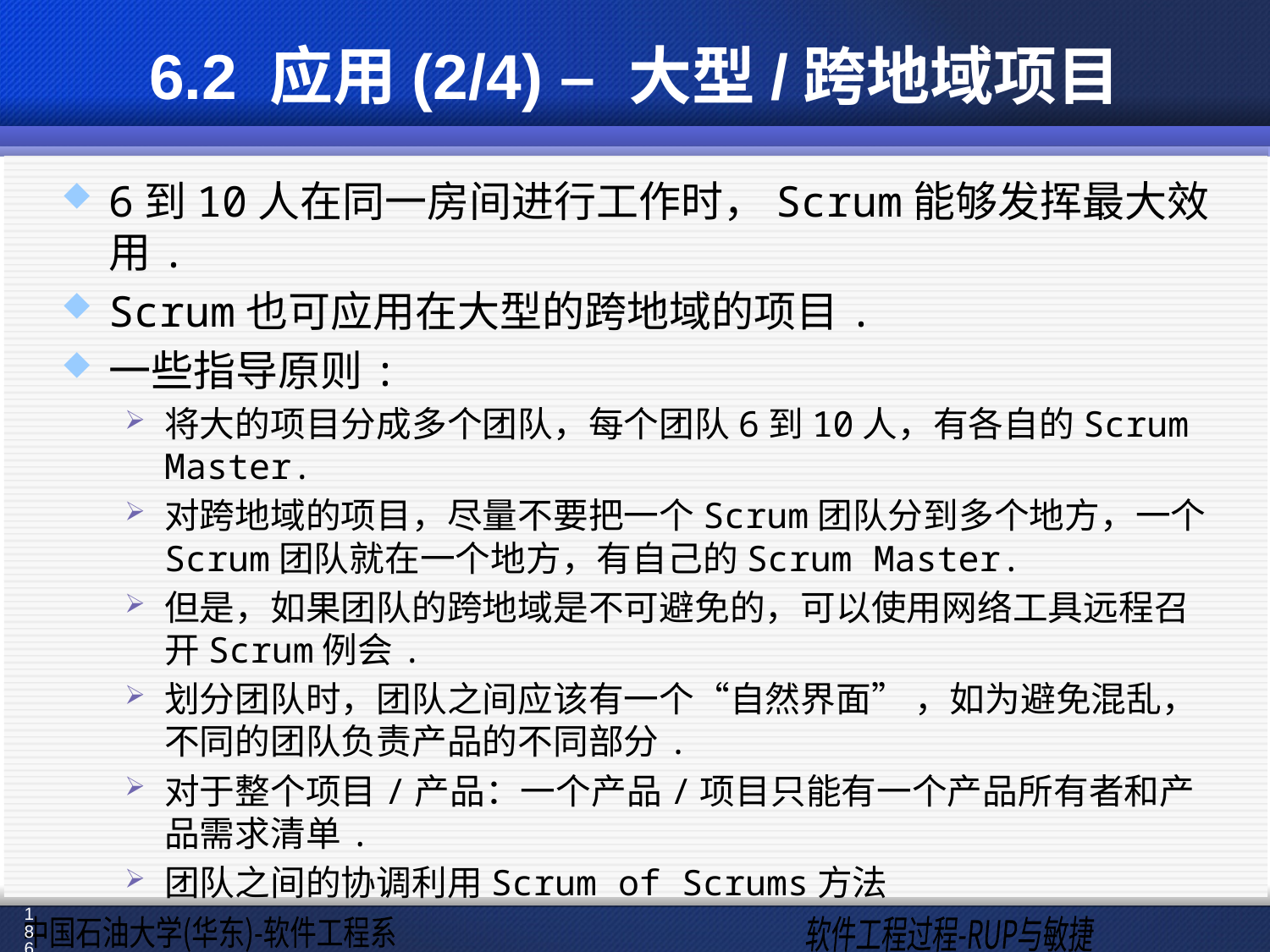

# 6.2 应用(2/4) – 大型/跨地域项目
6到10人在同一房间进行工作时，Scrum能够发挥最大效用.
Scrum也可应用在大型的跨地域的项目.
一些指导原则:
将大的项目分成多个团队，每个团队6到10人，有各自的Scrum Master.
对跨地域的项目，尽量不要把一个Scrum团队分到多个地方，一个Scrum团队就在一个地方，有自己的Scrum Master.
但是，如果团队的跨地域是不可避免的，可以使用网络工具远程召开Scrum例会.
划分团队时，团队之间应该有一个“自然界面” ，如为避免混乱，不同的团队负责产品的不同部分.
对于整个项目/产品：一个产品/项目只能有一个产品所有者和产品需求清单.
团队之间的协调利用Scrum of Scrums方法
186